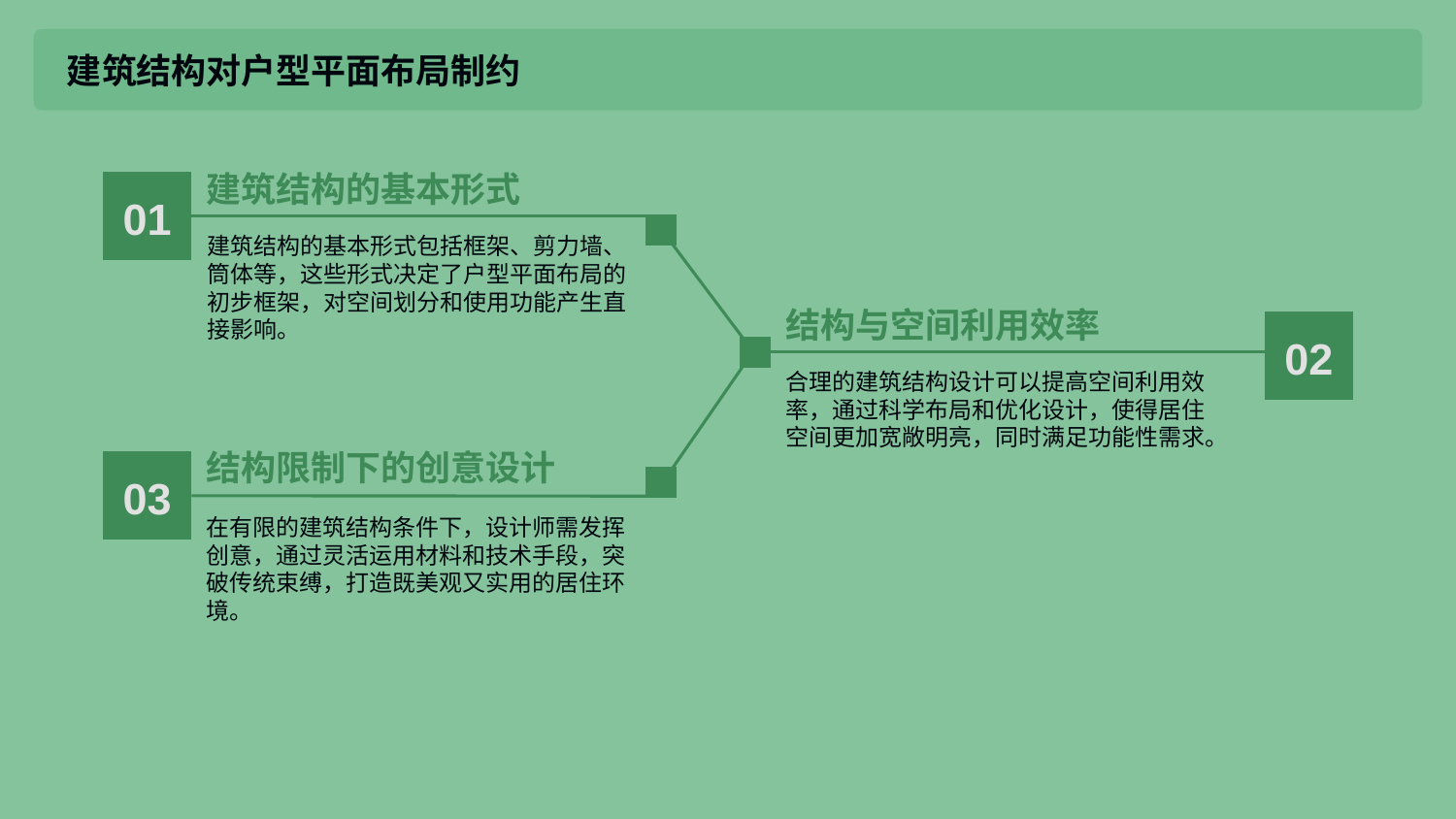

建筑结构对户型平面布局制约
建筑结构的基本形式

01

建筑结构的基本形式包括框架、剪力墙、筒体等，这些形式决定了户型平面布局的初步框架，对空间划分和使用功能产生直接影响。

结构与空间利用效率

02

合理的建筑结构设计可以提高空间利用效率，通过科学布局和优化设计，使得居住空间更加宽敞明亮，同时满足功能性需求。

结构限制下的创意设计

03

在有限的建筑结构条件下，设计师需发挥创意，通过灵活运用材料和技术手段，突破传统束缚，打造既美观又实用的居住环境。